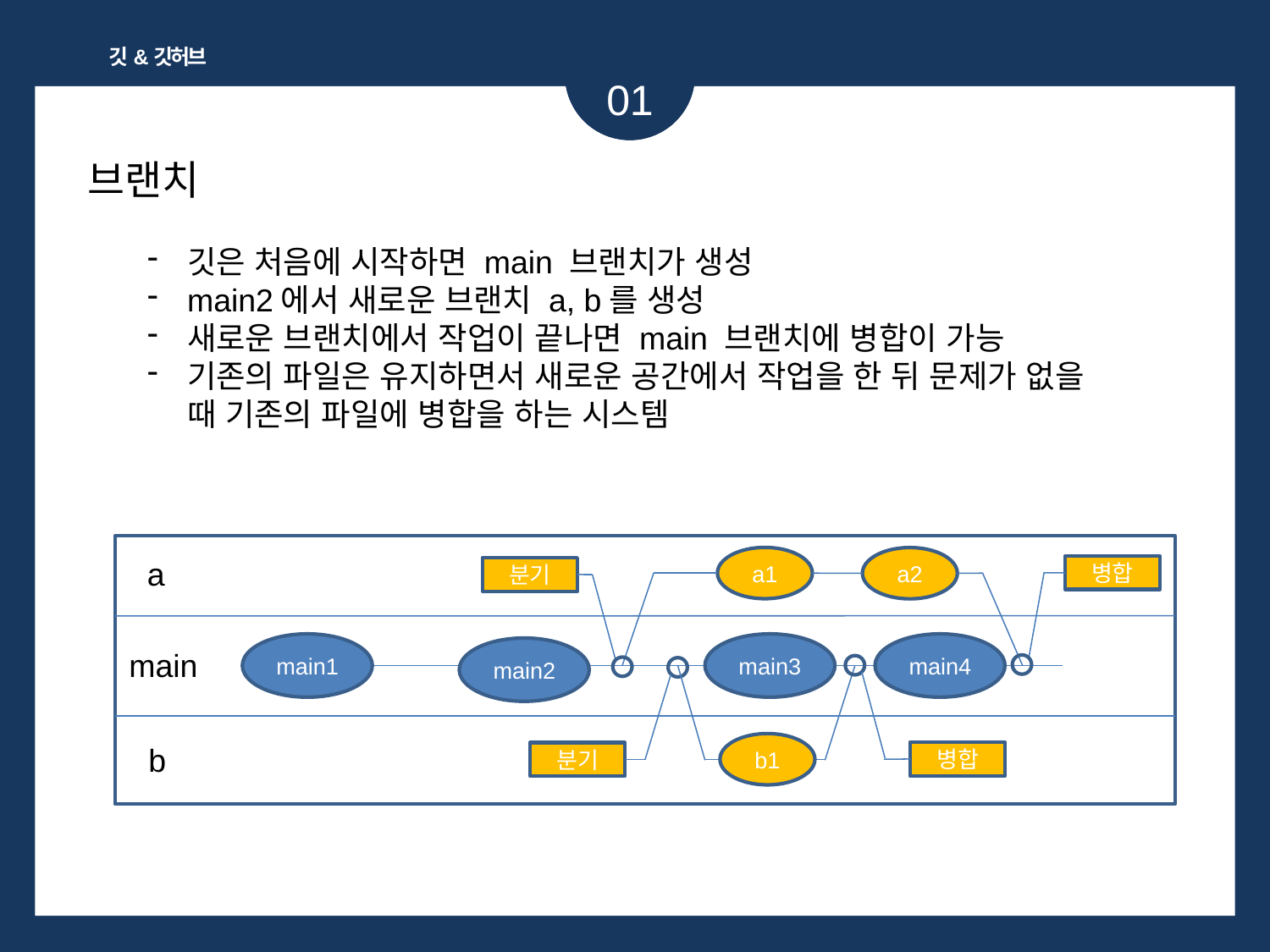

깃&깃허브
01
브랜치
깃은 처음에 시작하면 main 브랜치가 생성
main2에서 새로운 브랜치 a, b를 생성
새로운 브랜치에서 작업이 끝나면 main 브랜치에 병합이 가능
기존의 파일은 유지하면서 새로운 공간에서 작업을 한 뒤 문제가 없을 때 기존의 파일에 병합을 하는 시스템

a1
a2
a
병합
분기
main1
main3
main4
main2
main

b1
b
병합
분기